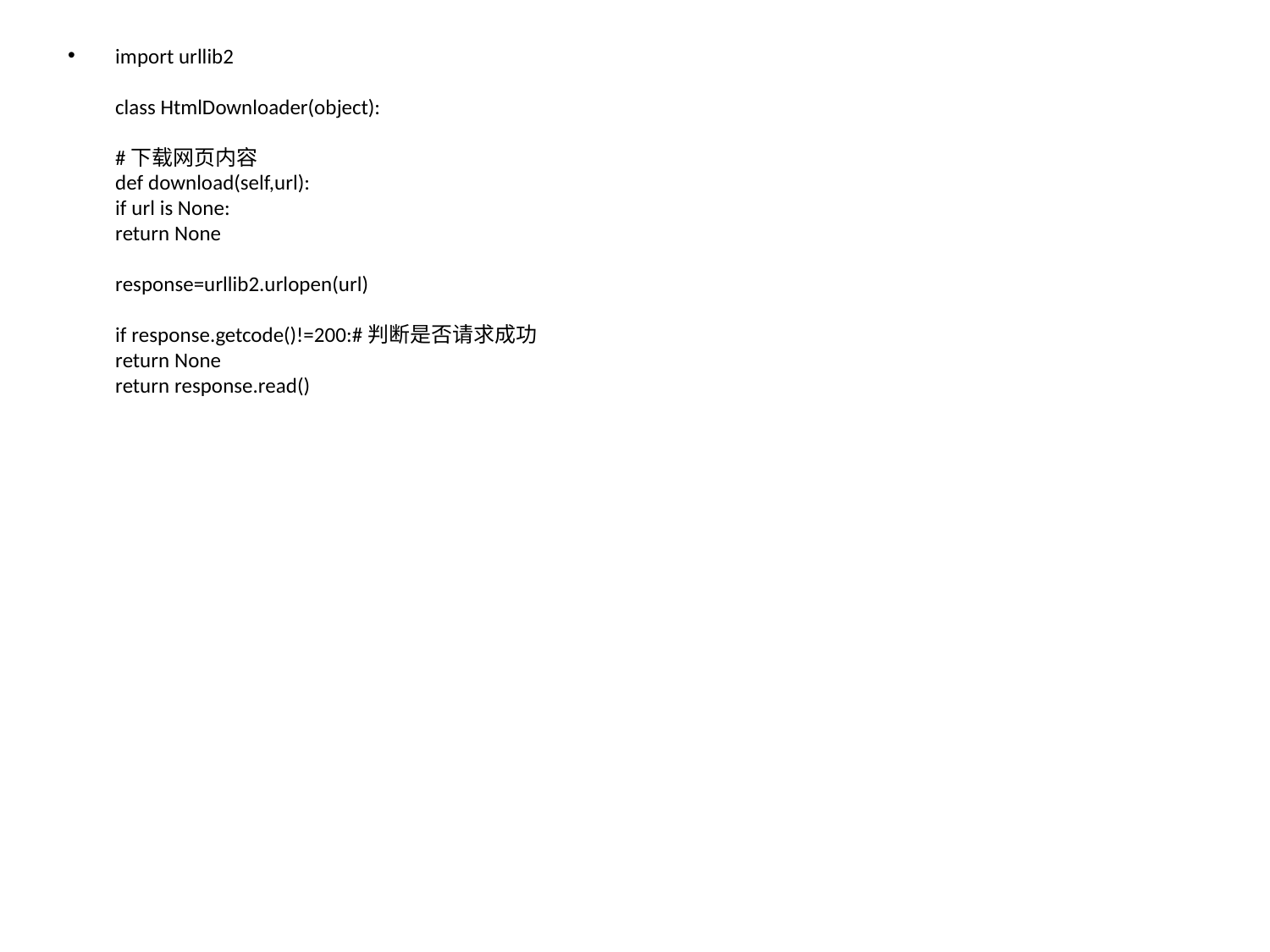

import urllib2
class HtmlDownloader(object):
#下载网页内容
def download(self,url):
if url is None:
return None
response=urllib2.urlopen(url)
if response.getcode()!=200:#判断是否请求成功
return None
return response.read()